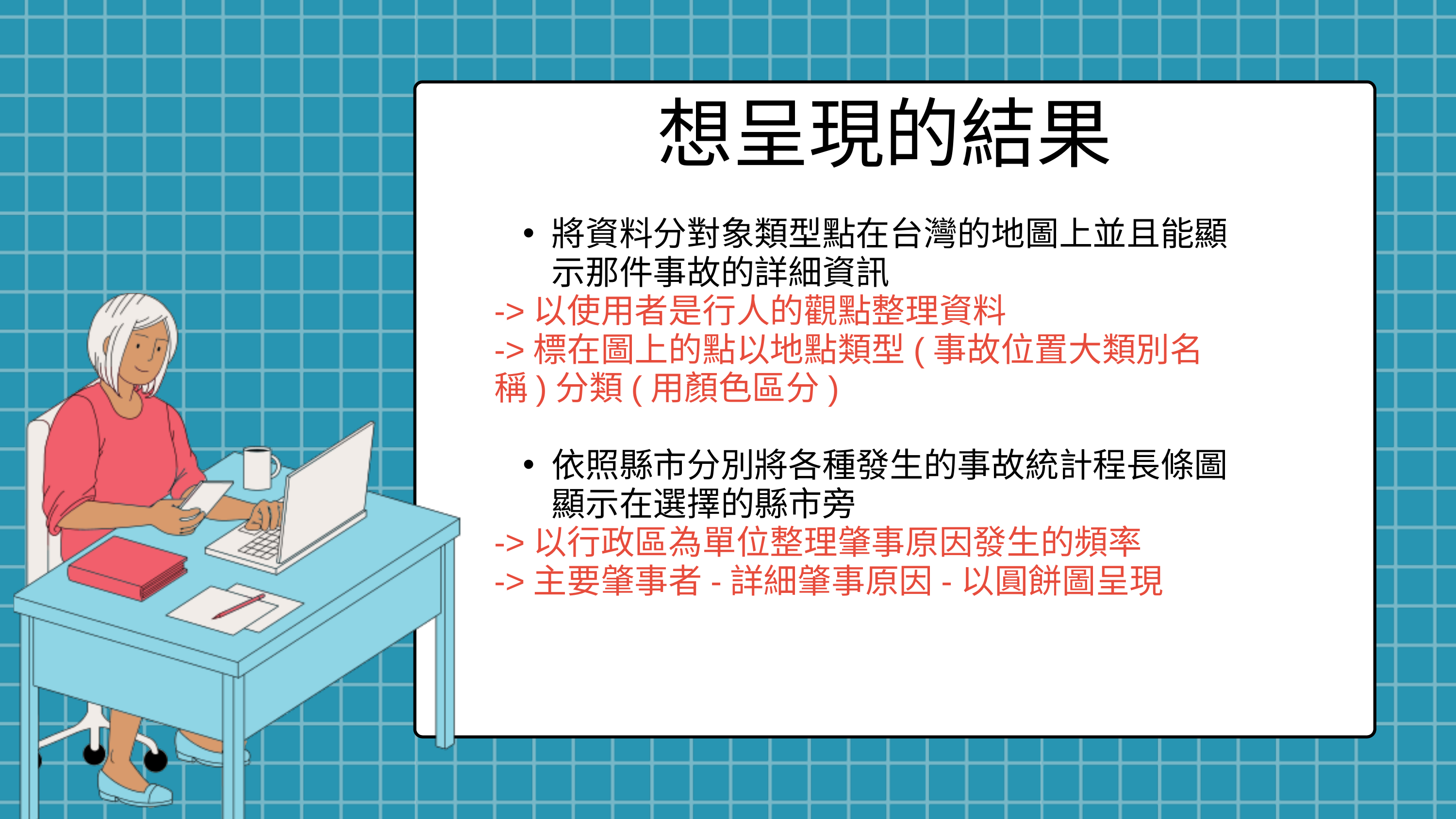

想呈現的結果

將資料分對象類型點在台灣的地圖上並且能顯示那件事故的詳細資訊
->以使用者是行人的觀點整理資料
->標在圖上的點以地點類型(事故位置大類別名稱)分類(用顏色區分)

依照縣市分別將各種發生的事故統計程長條圖顯示在選擇的縣市旁
->以行政區為單位整理肇事原因發生的頻率
->主要肇事者-詳細肇事原因-以圓餅圖呈現